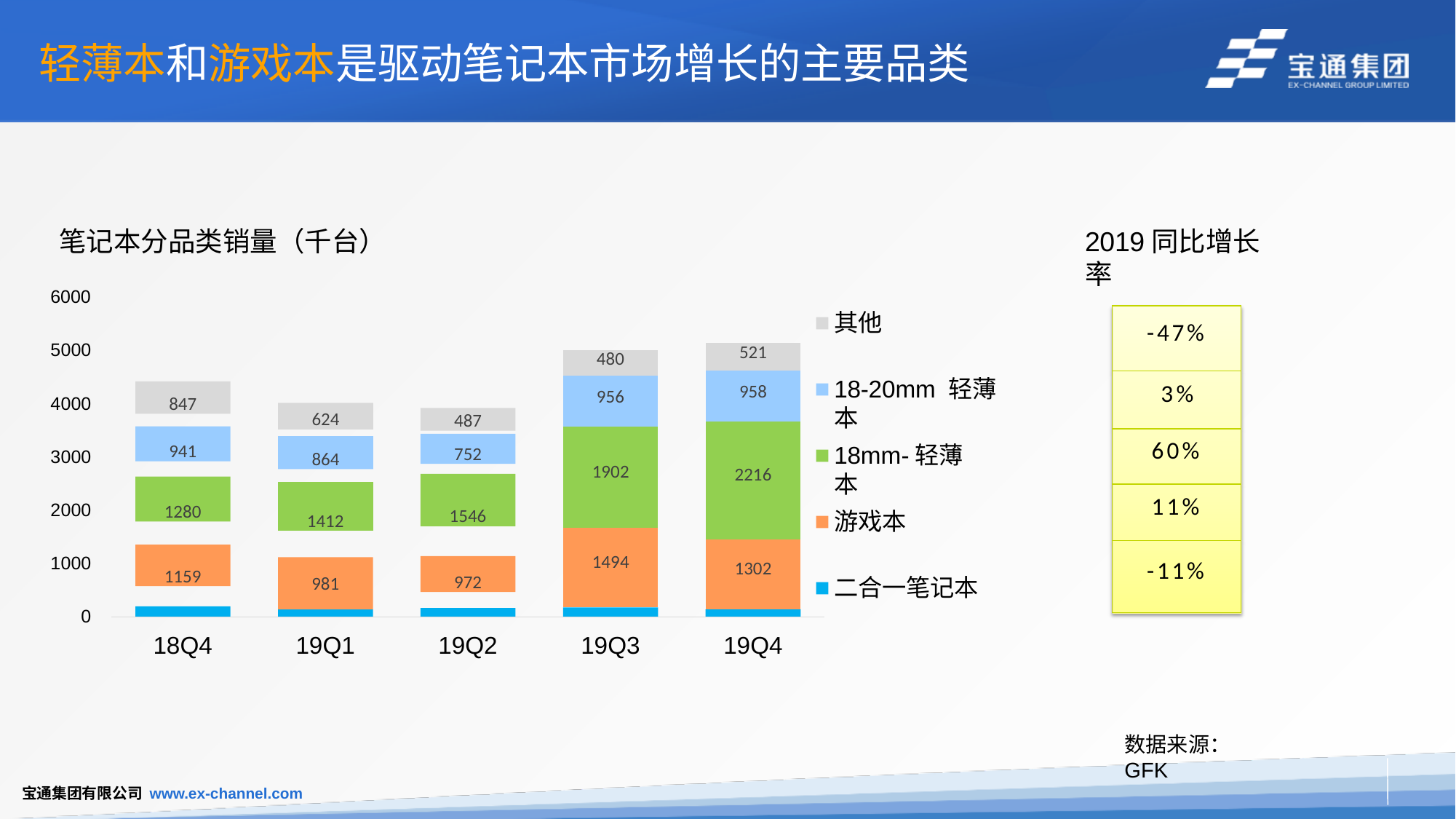

# 轻薄本和游戏本是驱动笔记本市场增长的主要品类
笔记本分品类销量（千台）
6000
2019同比增长率

| -47% |
| --- |
| 3% |
| 60% |
| 11% |
| -11% |
其他

5000
| 521 |
| --- |
| 958 |
| 2216 |
| 1302 |
| 480 |
| --- |
| 956 |
| 1902 |
| 1494 |
18-20mm 轻薄本
847

4000
624
487
941
752
864
18mm-轻薄本
3000

1546

1280

1412
2000
游戏本

1159
1000
972

981
二合一笔记本

0

18Q4
19Q1
19Q2
19Q3
19Q4
数据来源：GFK